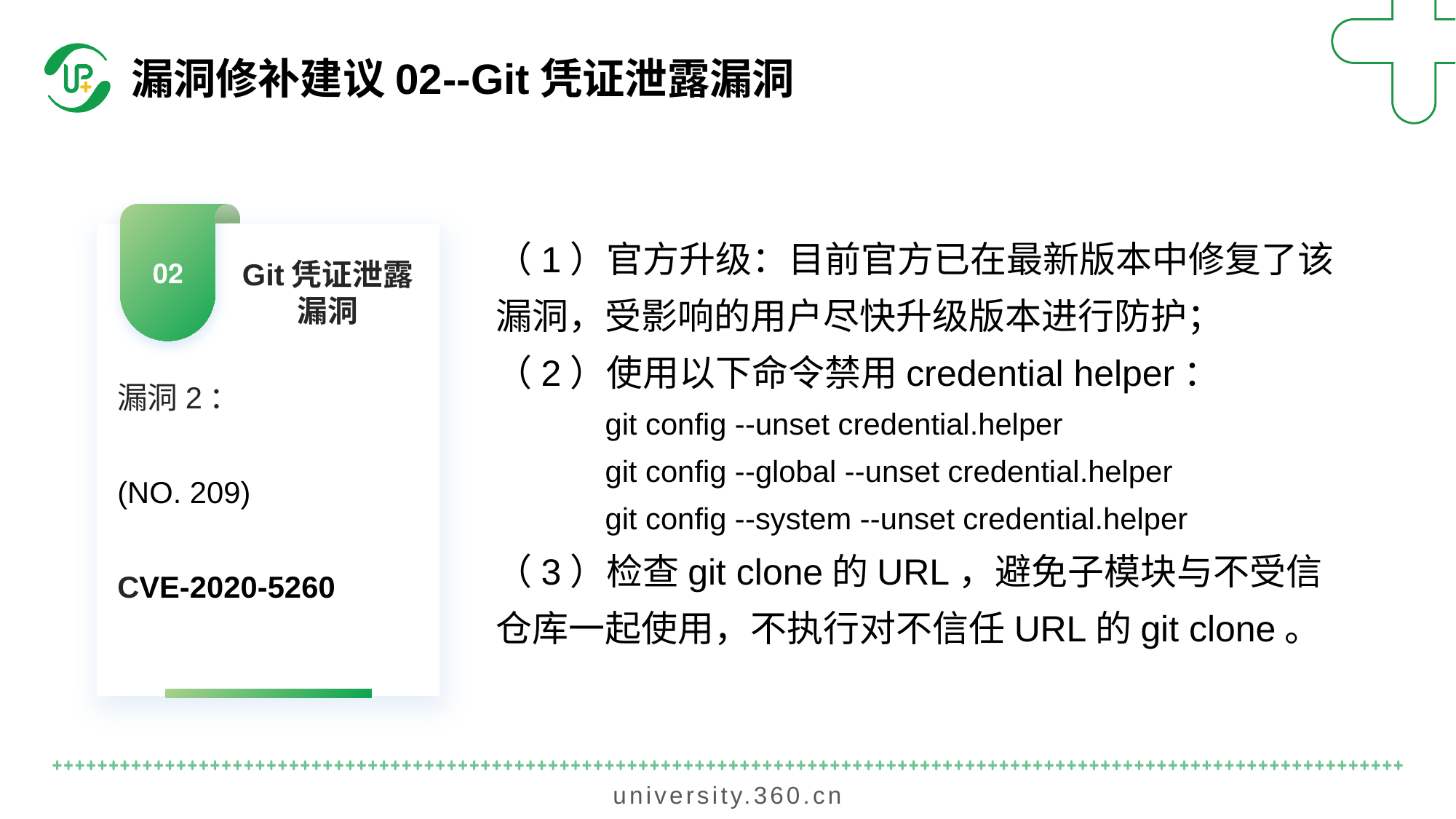

漏洞修补建议02--Git凭证泄露漏洞

02
（1）官方升级：目前官方已在最新版本中修复了该漏洞，受影响的用户尽快升级版本进行防护；
（2）使用以下命令禁用credential helper：
git config --unset credential.helper
git config --global --unset credential.helper
git config --system --unset credential.helper
（3）检查git clone的URL，避免子模块与不受信仓库一起使用，不执行对不信任URL的git clone。

Git凭证泄露漏洞
漏洞2：

(NO. 209)

CVE-2020-5260